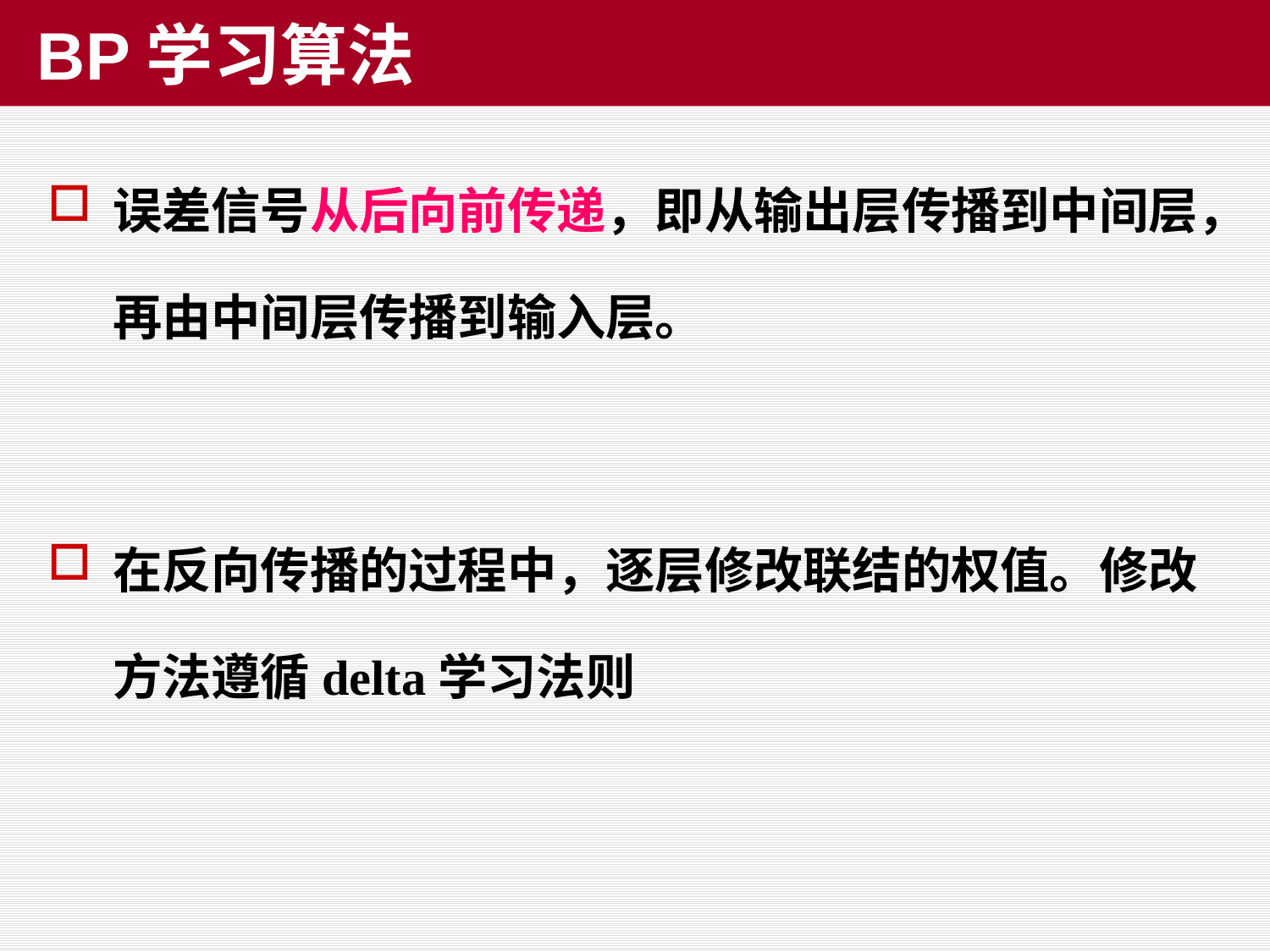

# BP学习算法
误差信号从后向前传递，即从输出层传播到中间层，再由中间层传播到输入层。

在反向传播的过程中，逐层修改联结的权值。修改方法遵循delta学习法则